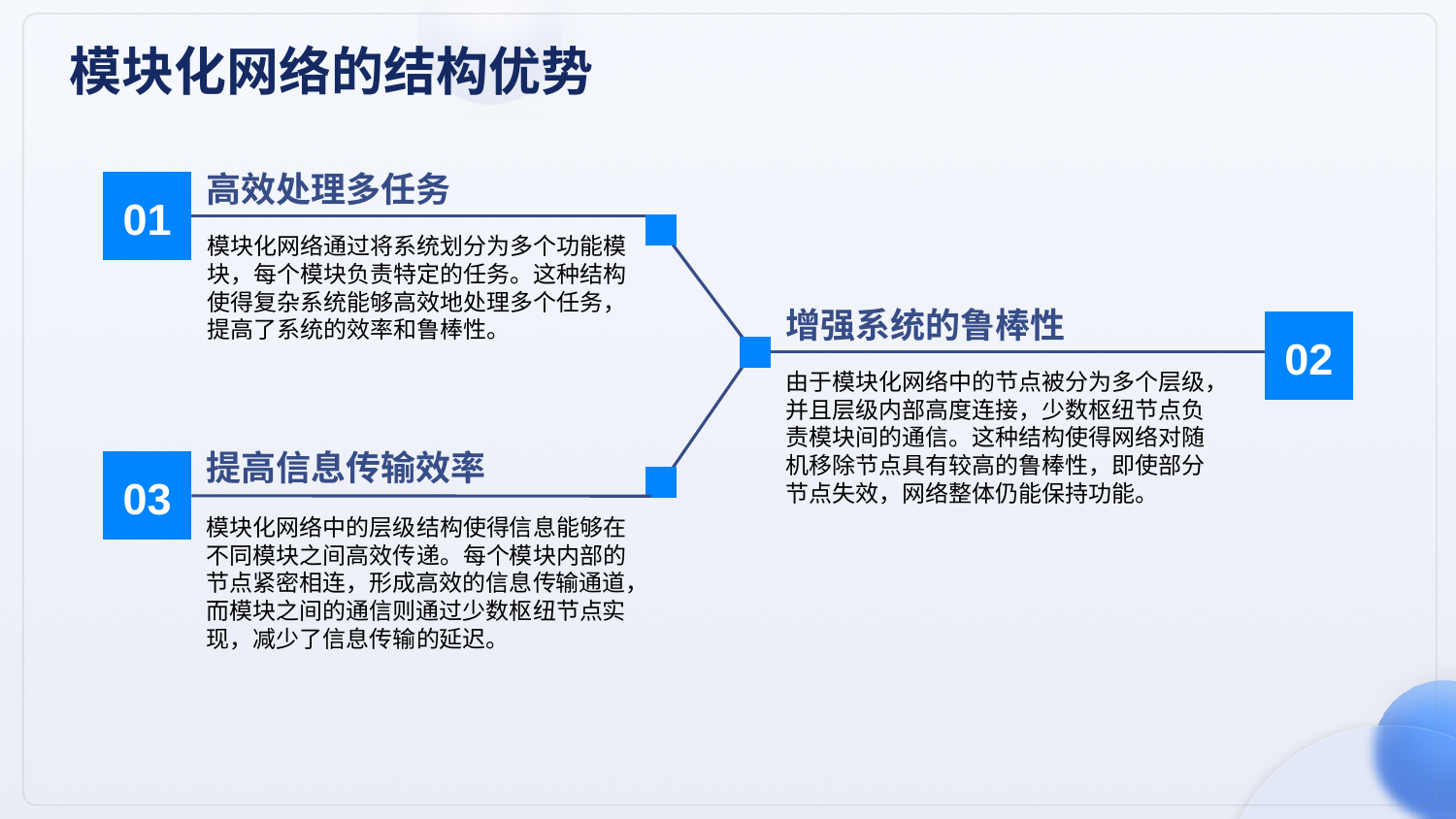

模块化网络的结构优势
高效处理多任务

01

模块化网络通过将系统划分为多个功能模块，每个模块负责特定的任务。这种结构使得复杂系统能够高效地处理多个任务，提高了系统的效率和鲁棒性。

增强系统的鲁棒性

02

由于模块化网络中的节点被分为多个层级，并且层级内部高度连接，少数枢纽节点负责模块间的通信。这种结构使得网络对随机移除节点具有较高的鲁棒性，即使部分节点失效，网络整体仍能保持功能。

提高信息传输效率

03

模块化网络中的层级结构使得信息能够在不同模块之间高效传递。每个模块内部的节点紧密相连，形成高效的信息传输通道，而模块之间的通信则通过少数枢纽节点实现，减少了信息传输的延迟。